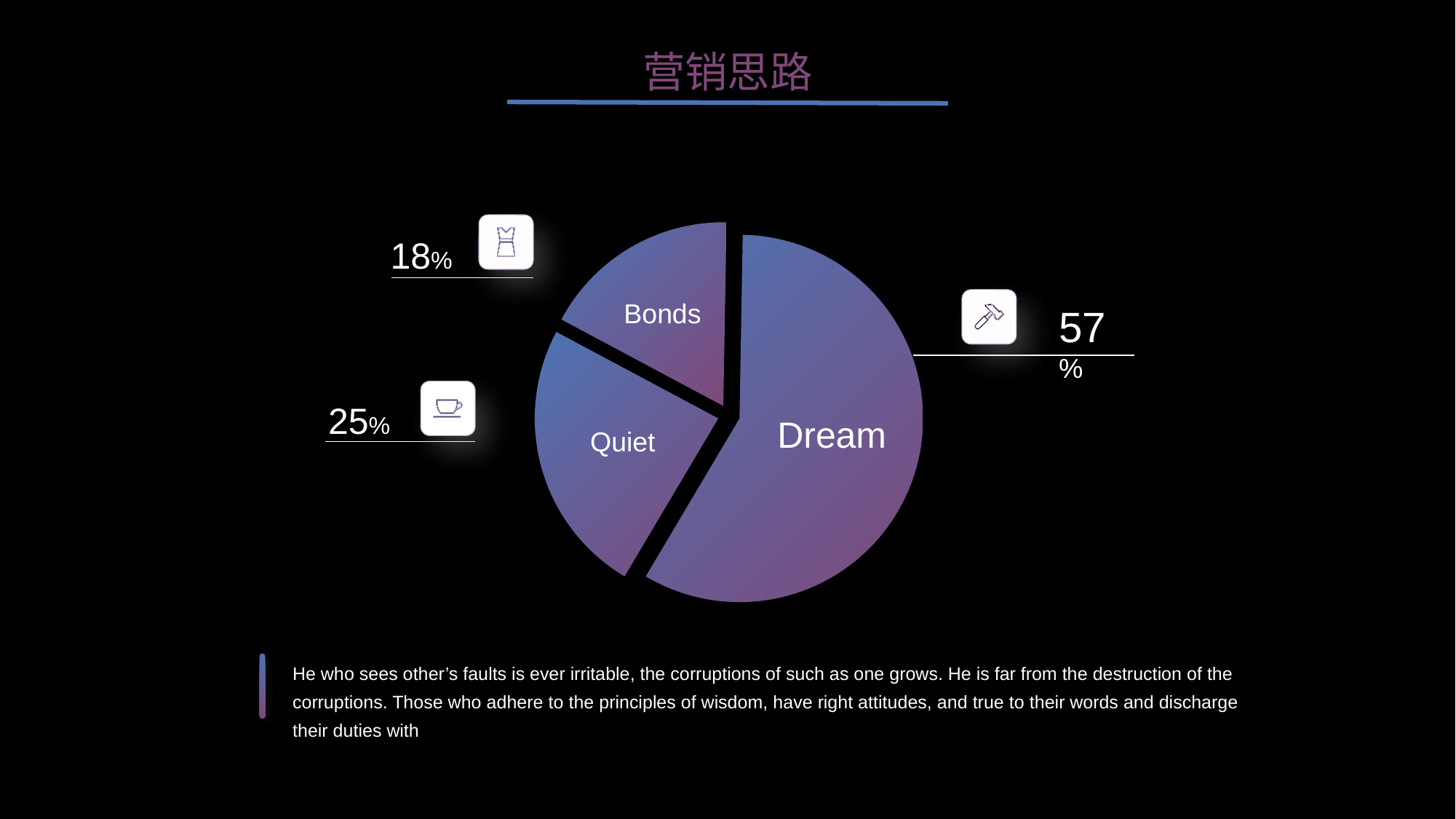

营销思路

### Chart

| Category | 销售额 |
|---|---|
| 第一季度 | 0.6 |
| 第二季度 | 0.25 |
| 第三季度 | 0.18 |

18%

Bonds
57%

25%
Dream
Quiet
He who sees other’s faults is ever irritable, the corruptions of such as one grows. He is far from the destruction of the corruptions. Those who adhere to the principles of wisdom, have right attitudes, and true to their words and discharge their duties with